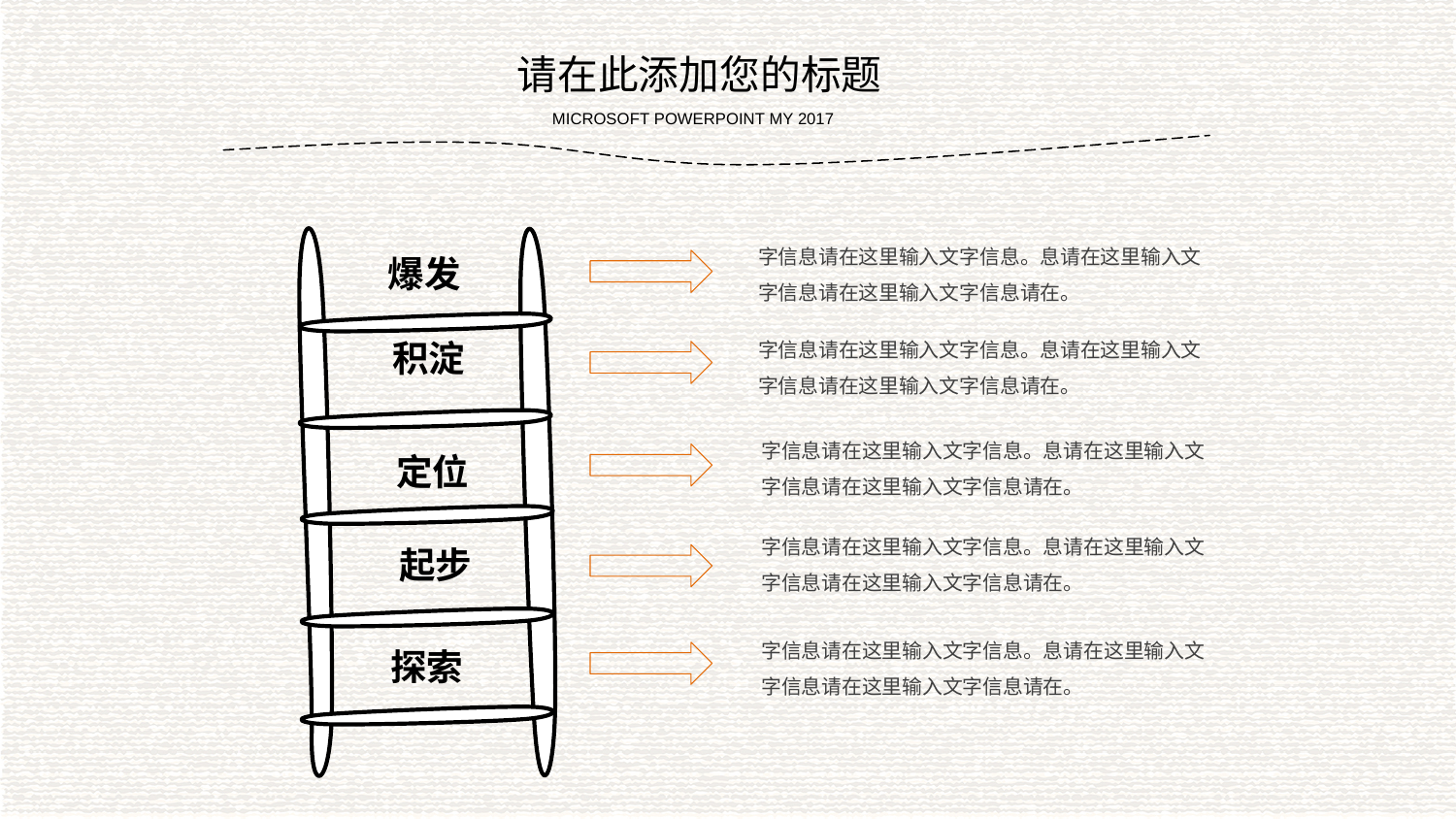

请在此添加您的标题
MICROSOFT POWERPOINT MY 2017

字信息请在这里输入文字信息。息请在这里输入文字信息请在这里输入文字信息请在。

爆发

字信息请在这里输入文字信息。息请在这里输入文字信息请在这里输入文字信息请在。
积淀

字信息请在这里输入文字信息。息请在这里输入文字信息请在这里输入文字信息请在。
定位

字信息请在这里输入文字信息。息请在这里输入文字信息请在这里输入文字信息请在。
起步

字信息请在这里输入文字信息。息请在这里输入文字信息请在这里输入文字信息请在。
探索